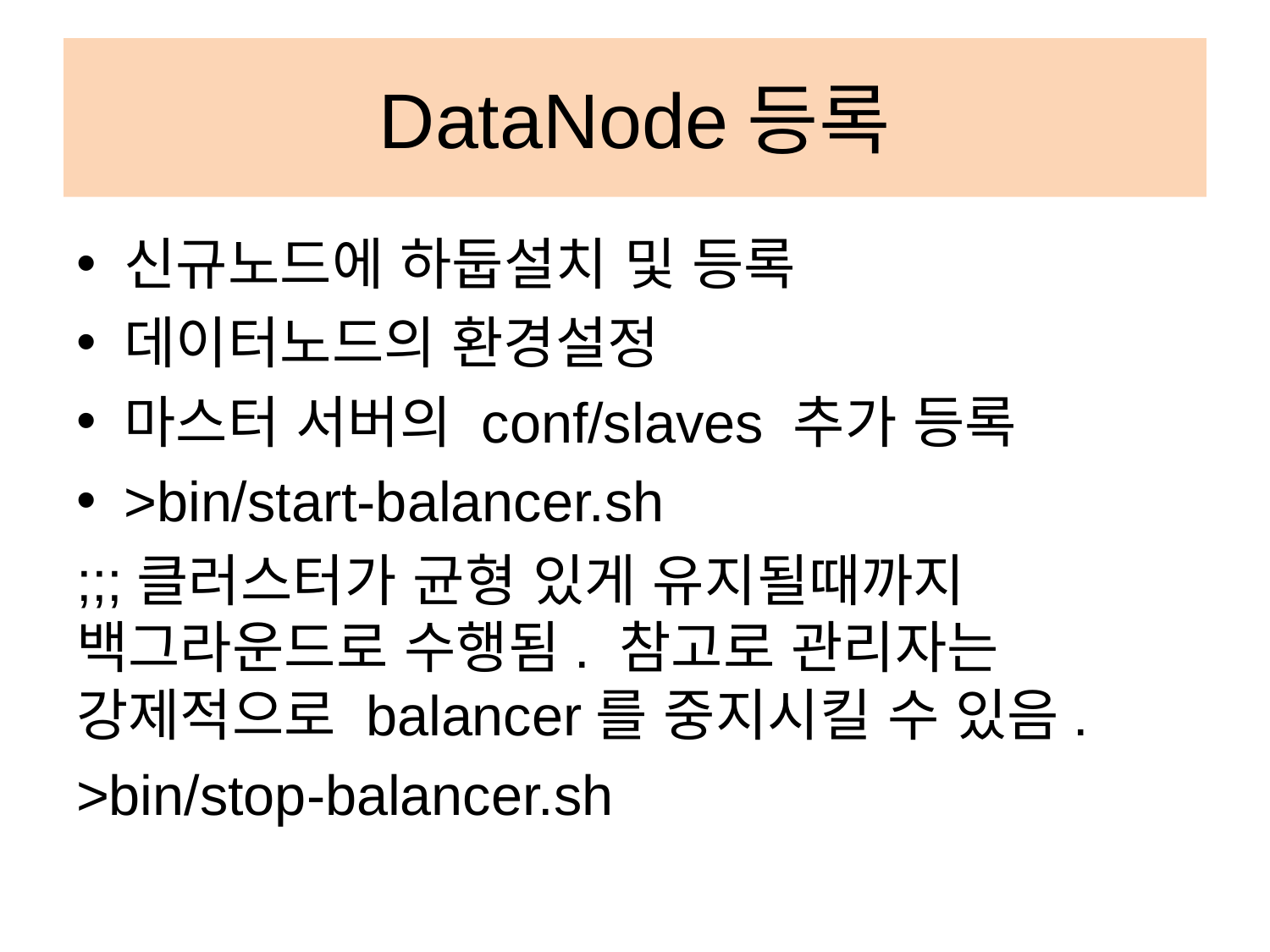

# DataNode등록
신규노드에 하둡설치 및 등록
데이터노드의 환경설정
마스터 서버의 conf/slaves 추가 등록
>bin/start-balancer.sh
;;;클러스터가 균형 있게 유지될때까지 백그라운드로 수행됨. 참고로 관리자는 강제적으로 balancer를 중지시킬 수 있음.
>bin/stop-balancer.sh